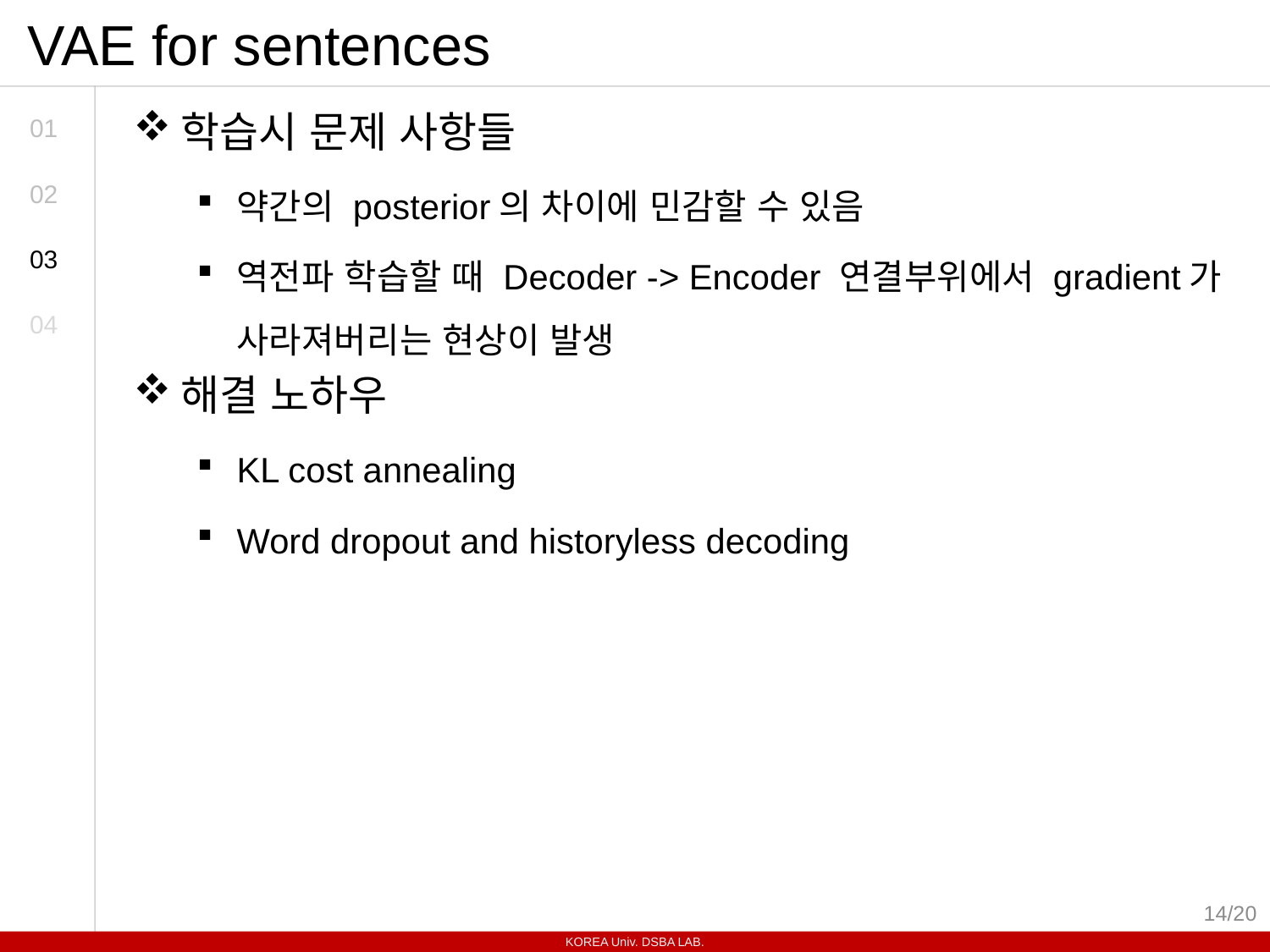

# VAE for sentences
학습시 문제 사항들
약간의 posterior의 차이에 민감할 수 있음
역전파 학습할 때 Decoder -> Encoder 연결부위에서 gradient가 사라져버리는 현상이 발생
해결 노하우
KL cost annealing
Word dropout and historyless decoding
01
02
03
04
14/20